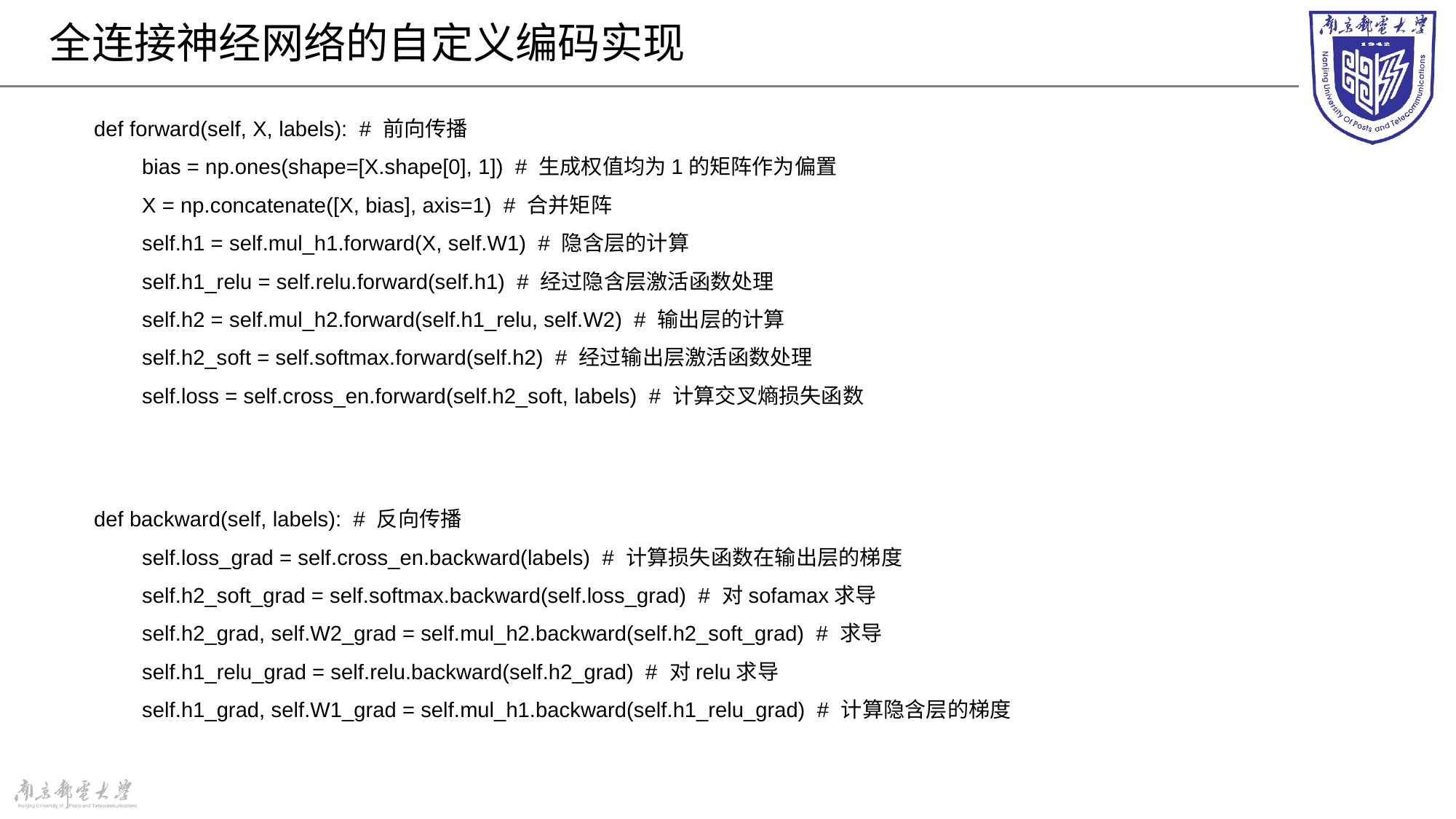

# 全连接神经网络的自定义编码实现
def forward(self, X, labels):  # 前向传播
        bias = np.ones(shape=[X.shape[0], 1])  # 生成权值均为1的矩阵作为偏置
        X = np.concatenate([X, bias], axis=1)  # 合并矩阵
        self.h1 = self.mul_h1.forward(X, self.W1)  # 隐含层的计算
        self.h1_relu = self.relu.forward(self.h1)  # 经过隐含层激活函数处理
        self.h2 = self.mul_h2.forward(self.h1_relu, self.W2)  # 输出层的计算
        self.h2_soft = self.softmax.forward(self.h2)  # 经过输出层激活函数处理
        self.loss = self.cross_en.forward(self.h2_soft, labels)  # 计算交叉熵损失函数

def backward(self, labels):  # 反向传播
        self.loss_grad = self.cross_en.backward(labels)  # 计算损失函数在输出层的梯度
        self.h2_soft_grad = self.softmax.backward(self.loss_grad)  # 对sofamax求导
        self.h2_grad, self.W2_grad = self.mul_h2.backward(self.h2_soft_grad)  # 求导
        self.h1_relu_grad = self.relu.backward(self.h2_grad)  # 对relu求导
        self.h1_grad, self.W1_grad = self.mul_h1.backward(self.h1_relu_grad)  # 计算隐含层的梯度